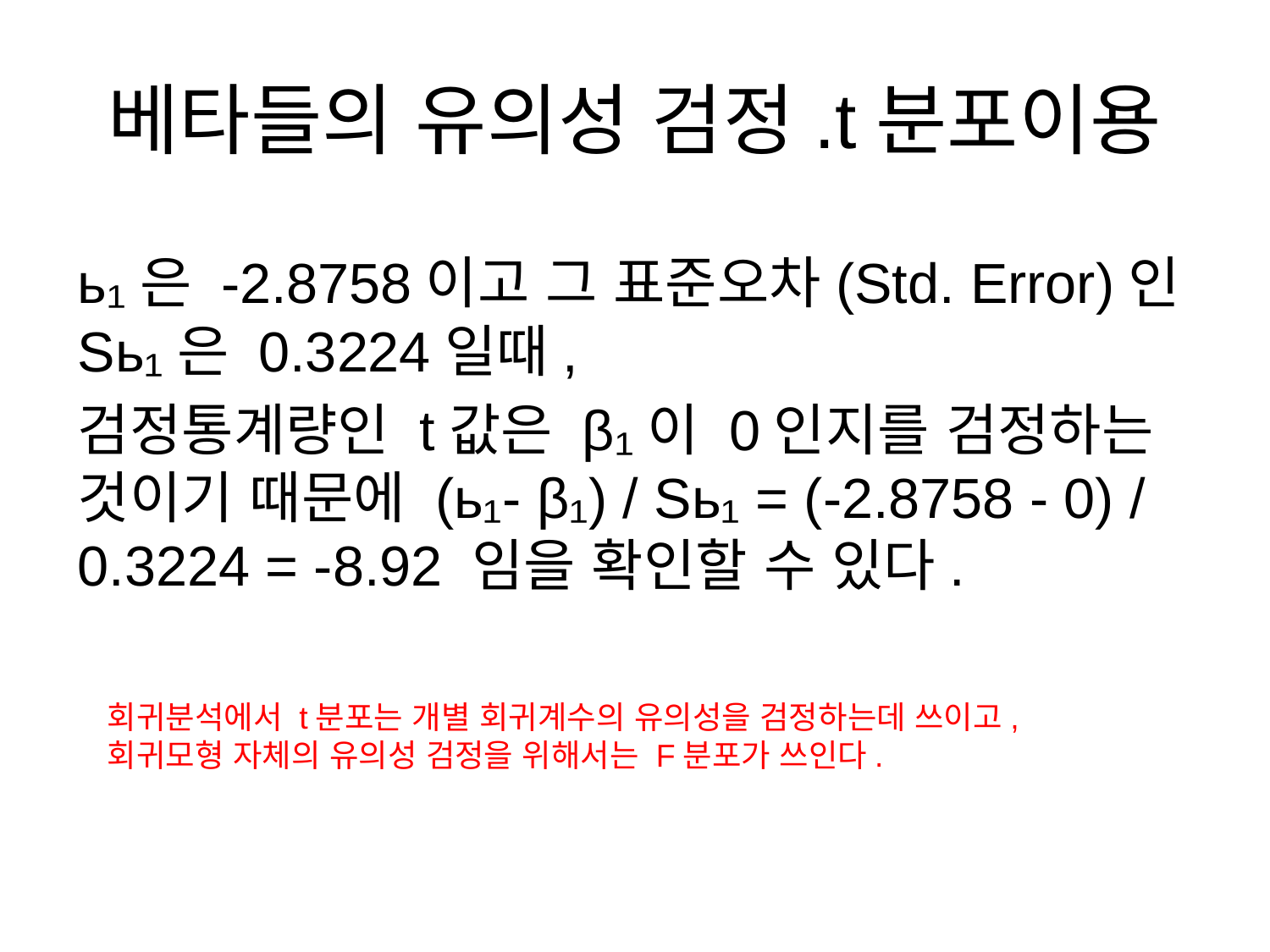

# 베타들의 유의성 검정.t분포이용
ь₁은 -2.8758이고 그 표준오차(Std. Error)인 Sь₁은 0.3224일때,
검정통계량인 t값은 β₁이 0인지를 검정하는 것이기 때문에 (ь₁- β₁) / Sь₁ = (-2.8758 - 0) / 0.3224 = -8.92 임을 확인할 수 있다.
회귀분석에서 t분포는 개별 회귀계수의 유의성을 검정하는데 쓰이고,회귀모형 자체의 유의성 검정을 위해서는 F분포가 쓰인다.